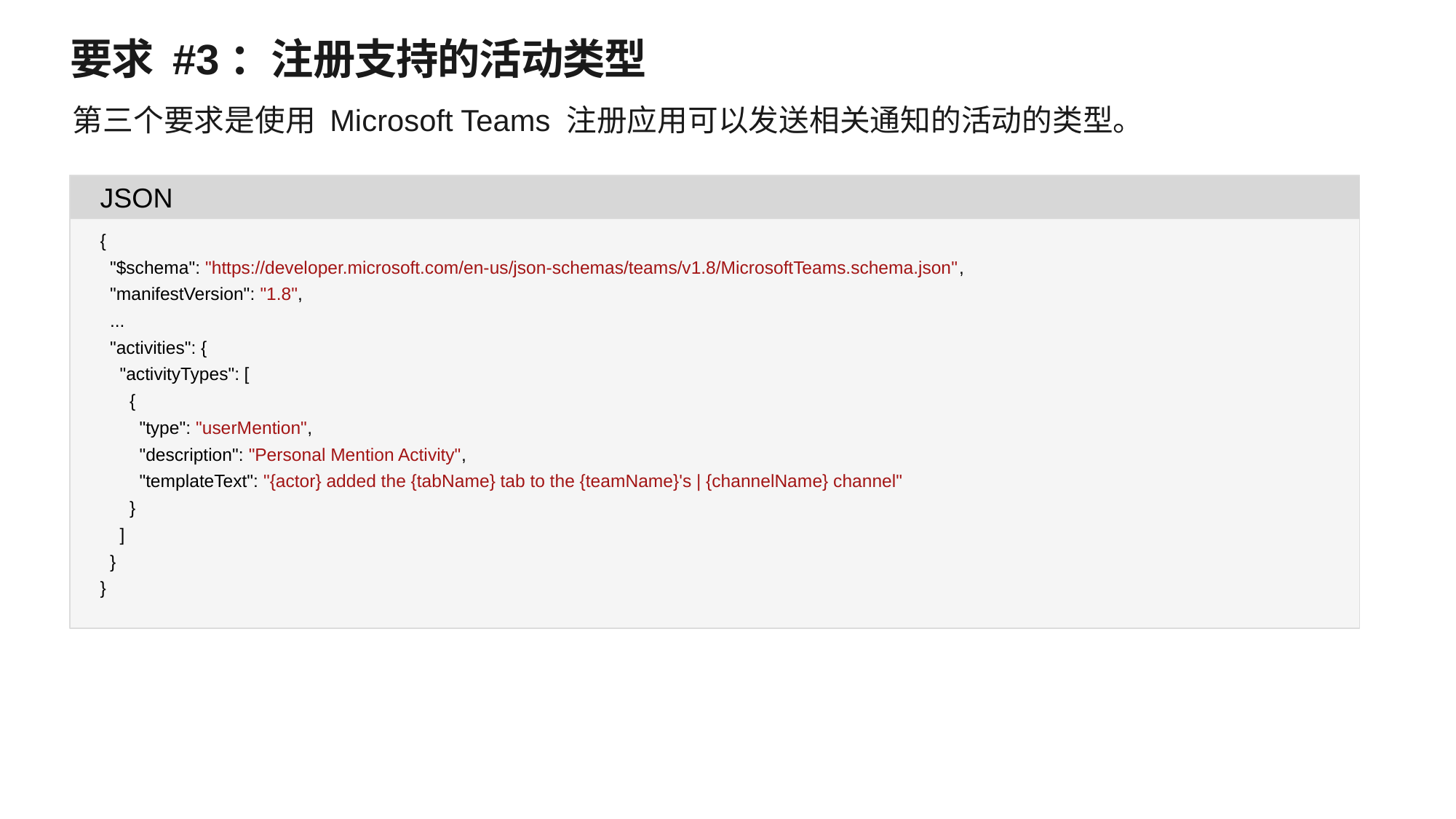

# 要求 #3：注册支持的活动类型
第三个要求是使用 Microsoft Teams 注册应用可以发送相关通知的活动的类型。
JSON
{
  "$schema": "https://developer.microsoft.com/en-us/json-schemas/teams/v1.8/MicrosoftTeams.schema.json",
  "manifestVersion": "1.8",
  ...
  "activities": {
    "activityTypes": [
      {
        "type": "userMention",
        "description": "Personal Mention Activity",
        "templateText": "{actor} added the {tabName} tab to the {teamName}'s | {channelName} channel"
      }
    ]
  }
}